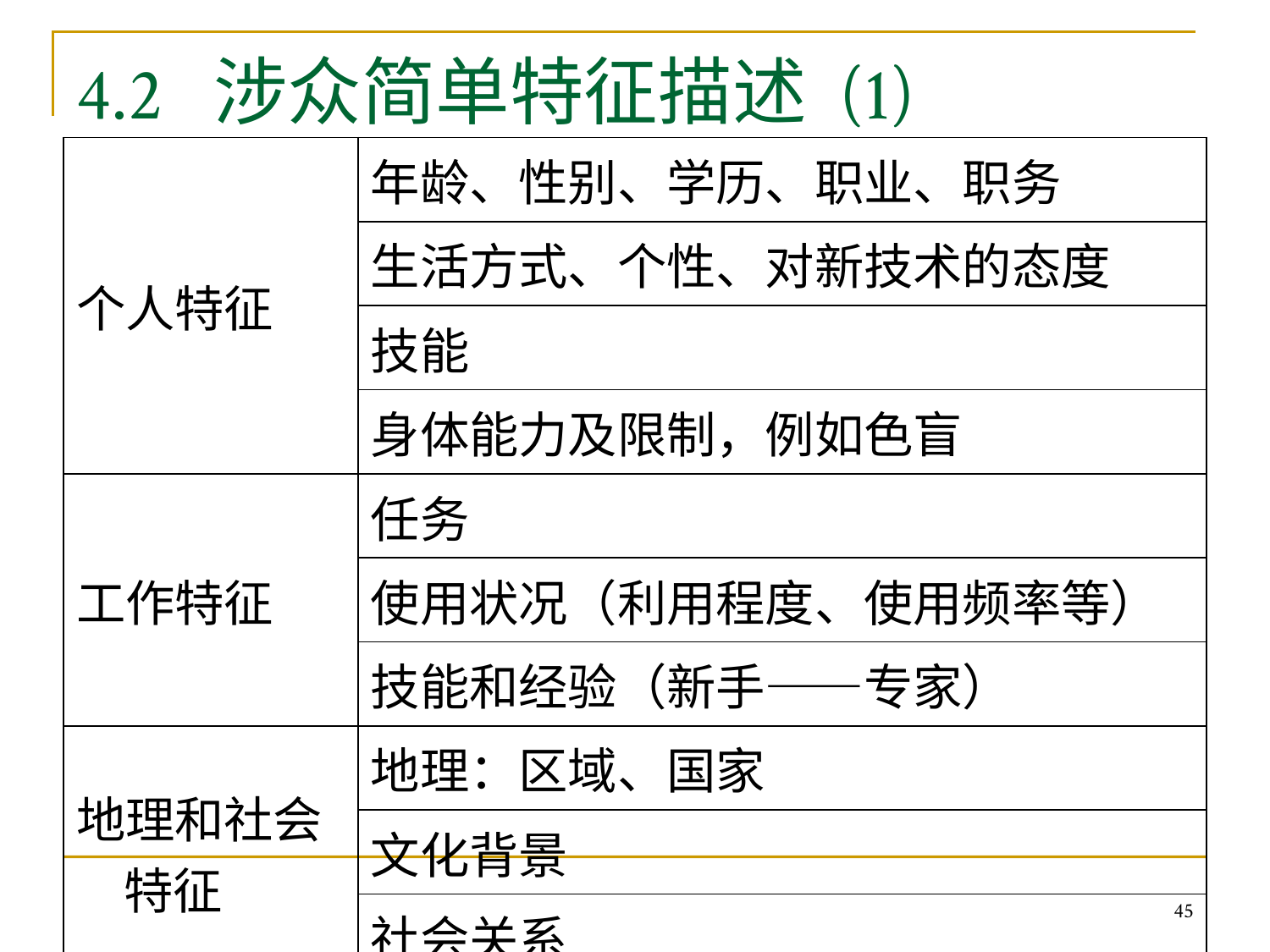

# 4.2  涉众简单特征描述 (1)
| 个人特征 | 年龄、性别、学历、职业、职务 |
| --- | --- |
|  | 生活方式、个性、对新技术的态度 |
|  | 技能 |
|  | 身体能力及限制，例如色盲 |
| 工作特征 | 任务 |
|  | 使用状况（利用程度、使用频率等） |
|  | 技能和经验（新手――专家） |
| 地理和社会特征 | 地理：区域、国家 |
|  | 文化背景 |
|  | 社会关系 |
45